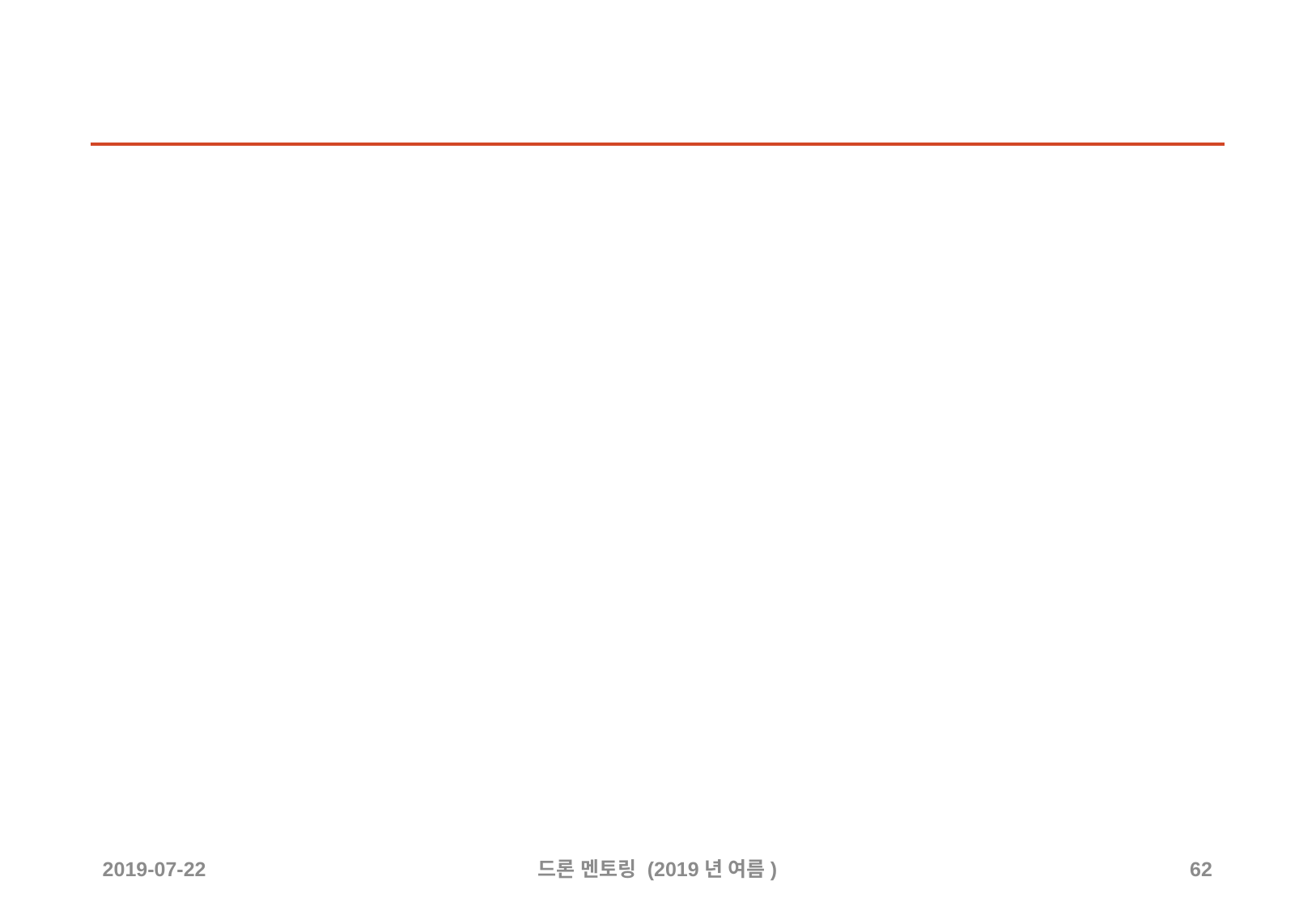

#

2019-07-22
드론 멘토링 (2019년 여름)
62